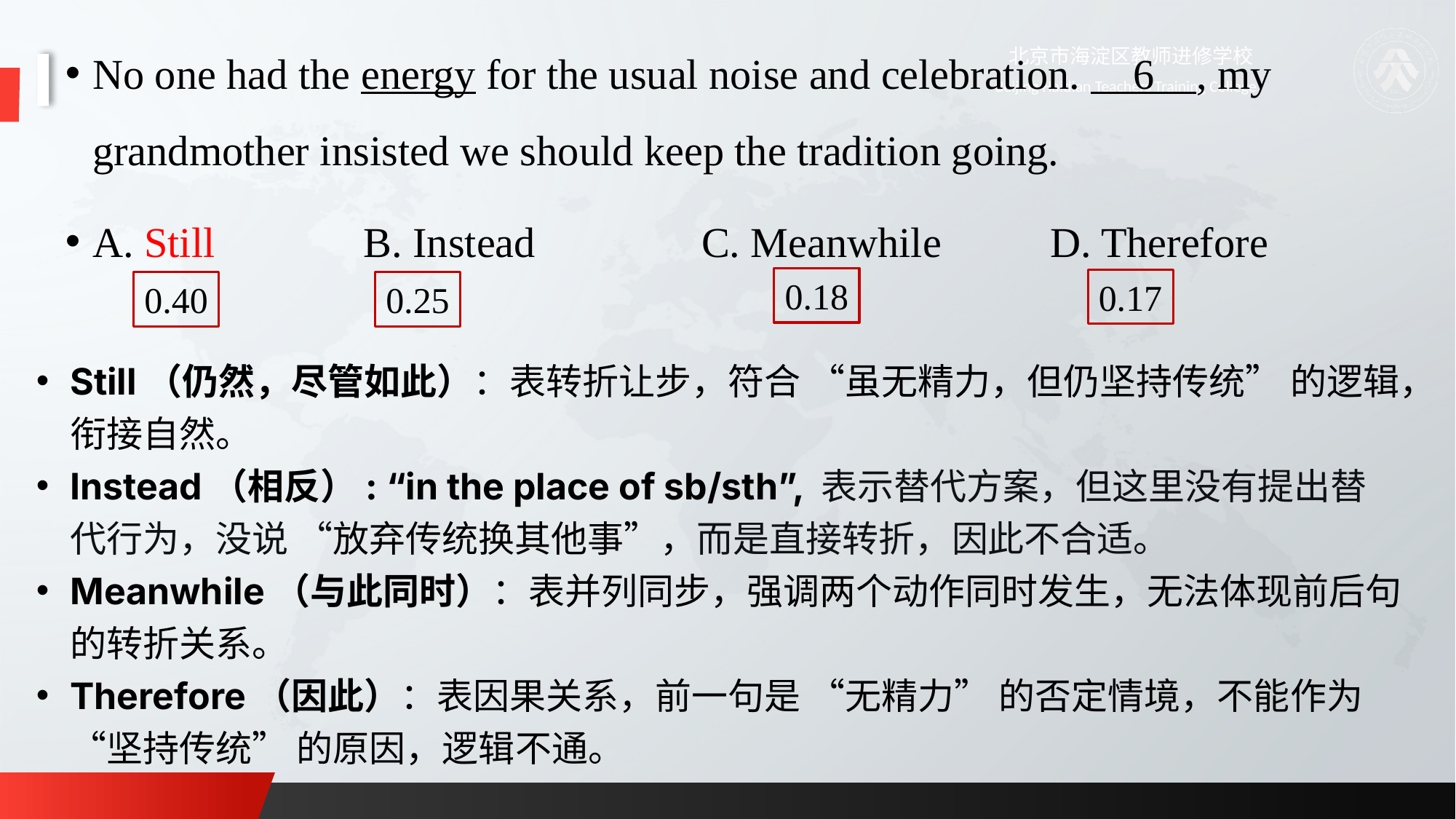

No one had the energy for the usual noise and celebration.     6    , my grandmother insisted we should keep the tradition going.
A. Still	     B. Instead	      C. Meanwhile	        D. Therefore
0.18
0.17
0.40
0.25
Still（仍然，尽管如此）：表转折让步，符合 “虽无精力，但仍坚持传统” 的逻辑，衔接自然。
Instead（相反）: “in the place of sb/sth”, 表示替代方案，但这里没有提出替代行为，没说 “放弃传统换其他事”，而是直接转折，因此不合适。
Meanwhile（与此同时）：表并列同步，强调两个动作同时发生，无法体现前后句的转折关系。
Therefore（因此）：表因果关系，前一句是 “无精力” 的否定情境，不能作为 “坚持传统” 的原因，逻辑不通。